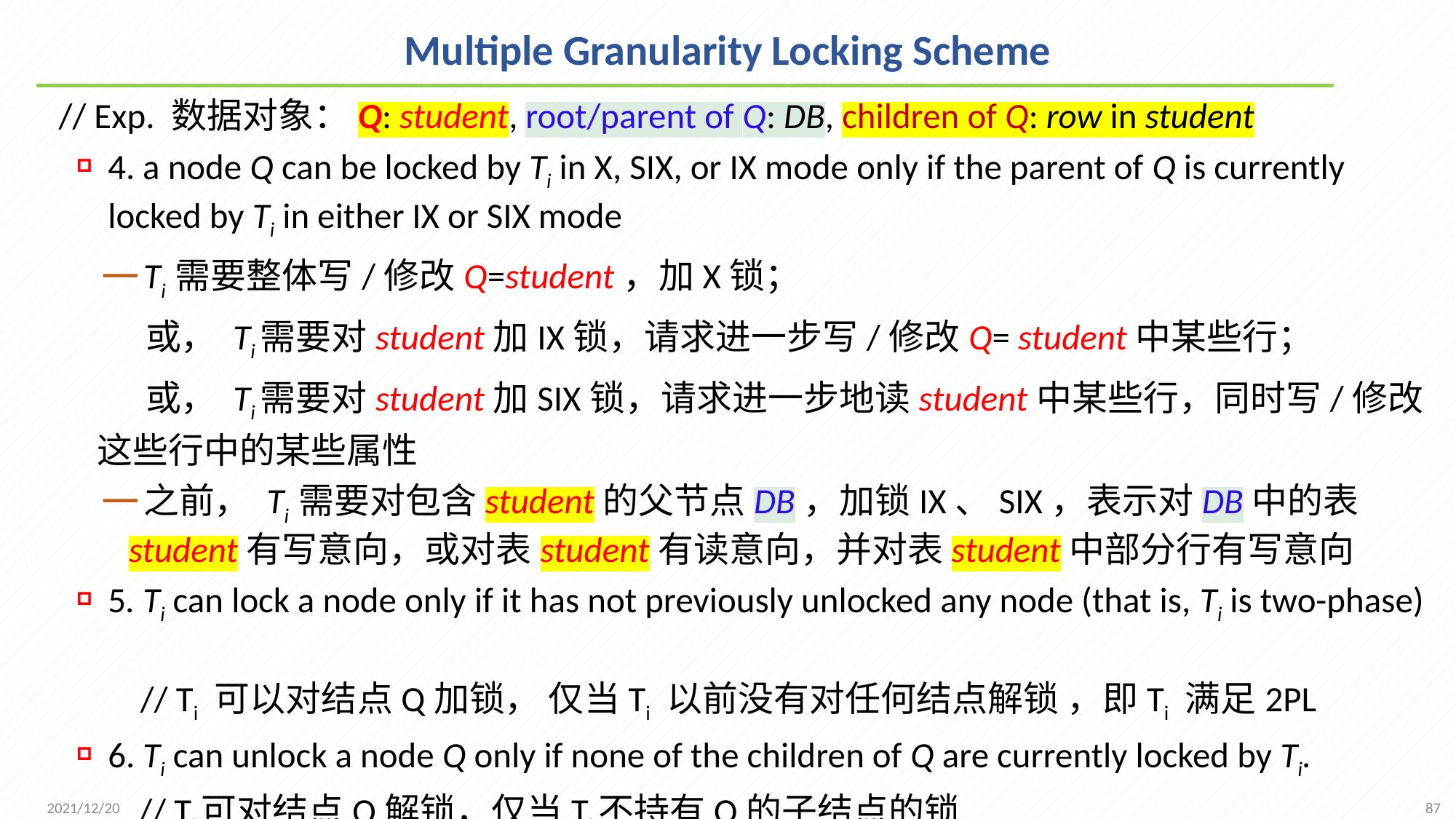

# Multiple Granularity Locking Scheme
   // Exp. 数据对象：Q: student, root/parent of Q: DB, children of Q: row in student
4. a node Q can be locked by Ti in X, SIX, or IX mode only if the parent of Q is currently locked by Ti in either IX or SIX mode
Ti 需要整体写/修改Q=student，加X锁；
     或， Ti需要对student加IX锁，请求进一步写/修改Q= student中某些行；
     或， Ti需要对student加SIX锁，请求进一步地读student中某些行，同时写/修改这些行中的某些属性
之前， Ti 需要对包含student的父节点DB，加锁IX、SIX，表示对DB中的表student有写意向，或对表student有读意向，并对表student中部分行有写意向
5. Ti can lock a node only if it has not previously unlocked any node (that is, Ti is two-phase)
        // Ti 可以对结点Q加锁， 仅当Ti 以前没有对任何结点解锁 ，即Ti 满足2PL
6. Ti can unlock a node Q only if none of the children of Q are currently locked by Ti.
             // Ti可对结点Q解锁，仅当Ti不持有Q的子结点的锁

87
2021/12/20